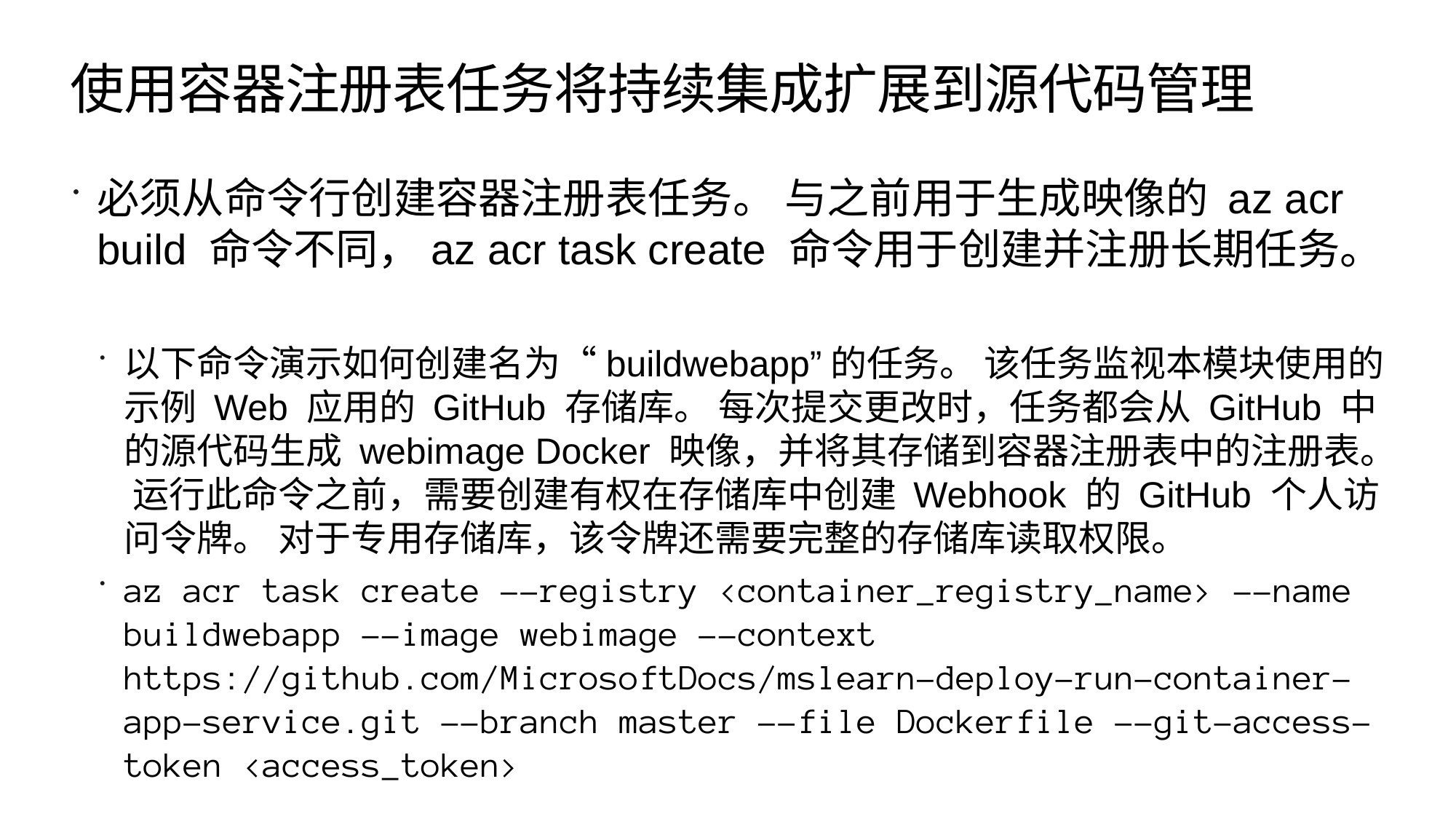

# 使用容器注册表任务将持续集成扩展到源代码管理
必须从命令行创建容器注册表任务。 与之前用于生成映像的 az acr build 命令不同，az acr task create 命令用于创建并注册长期任务。

以下命令演示如何创建名为“buildwebapp”的任务。 该任务监视本模块使用的示例 Web 应用的 GitHub 存储库。 每次提交更改时，任务都会从 GitHub 中的源代码生成 webimage Docker 映像，并将其存储到容器注册表中的注册表。 运行此命令之前，需要创建有权在存储库中创建 Webhook 的 GitHub 个人访问令牌。 对于专用存储库，该令牌还需要完整的存储库读取权限。
az acr task create --registry <container_registry_name> --name buildwebapp --image webimage --context https://github.com/MicrosoftDocs/mslearn-deploy-run-container-app-service.git --branch master --file Dockerfile --git-access-token <access_token>